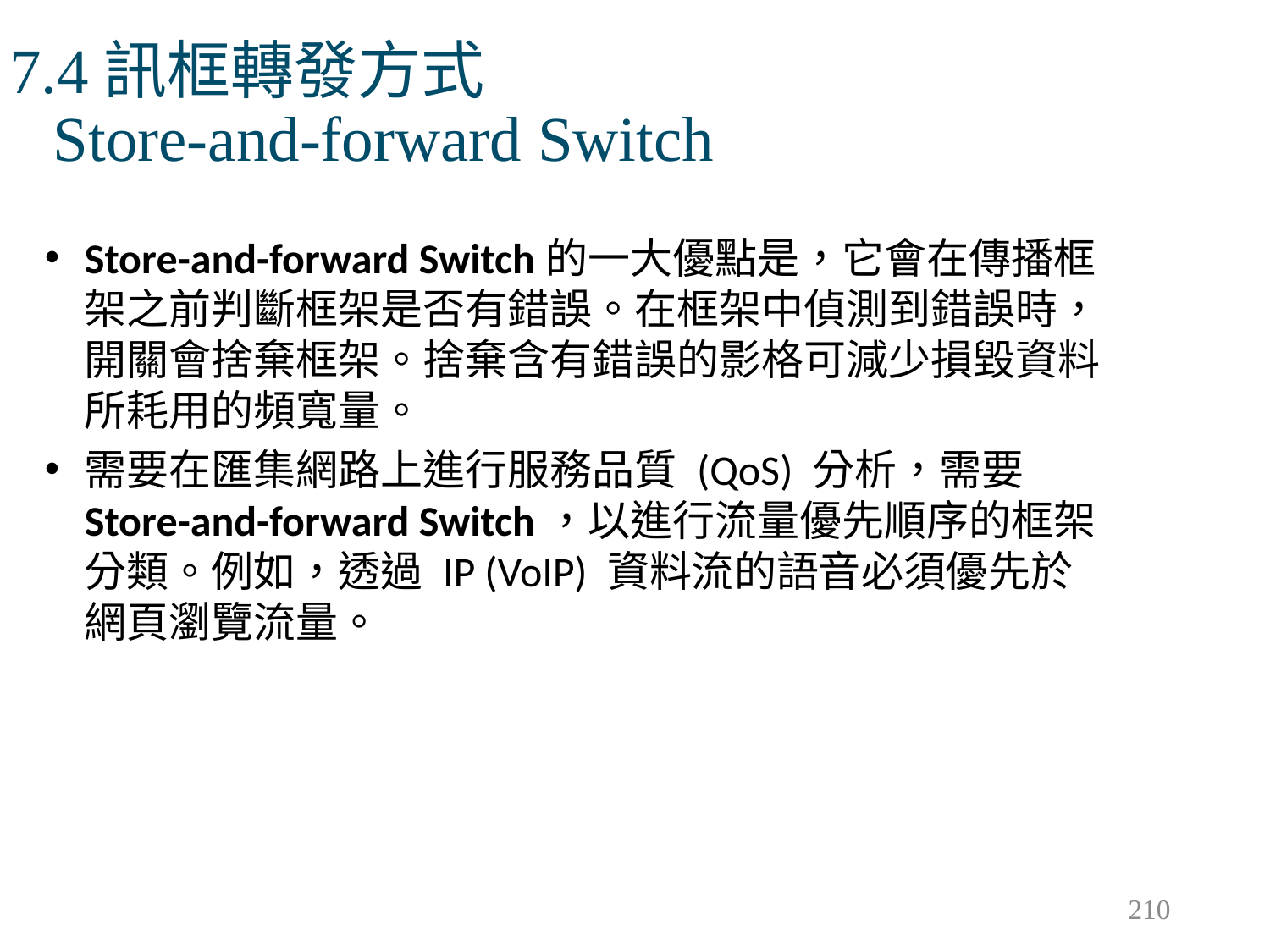

# 7.4訊框轉發方式 Store-and-forward Switch
Store-and-forward Switch的一大優點是，它會在傳播框架之前判斷框架是否有錯誤。在框架中偵測到錯誤時，開關會捨棄框架。捨棄含有錯誤的影格可減少損毀資料所耗用的頻寬量。
需要在匯集網路上進行服務品質 (QoS) 分析，需要Store-and-forward Switch，以進行流量優先順序的框架分類。例如，透過 IP (VoIP) 資料流的語音必須優先於網頁瀏覽流量。

210